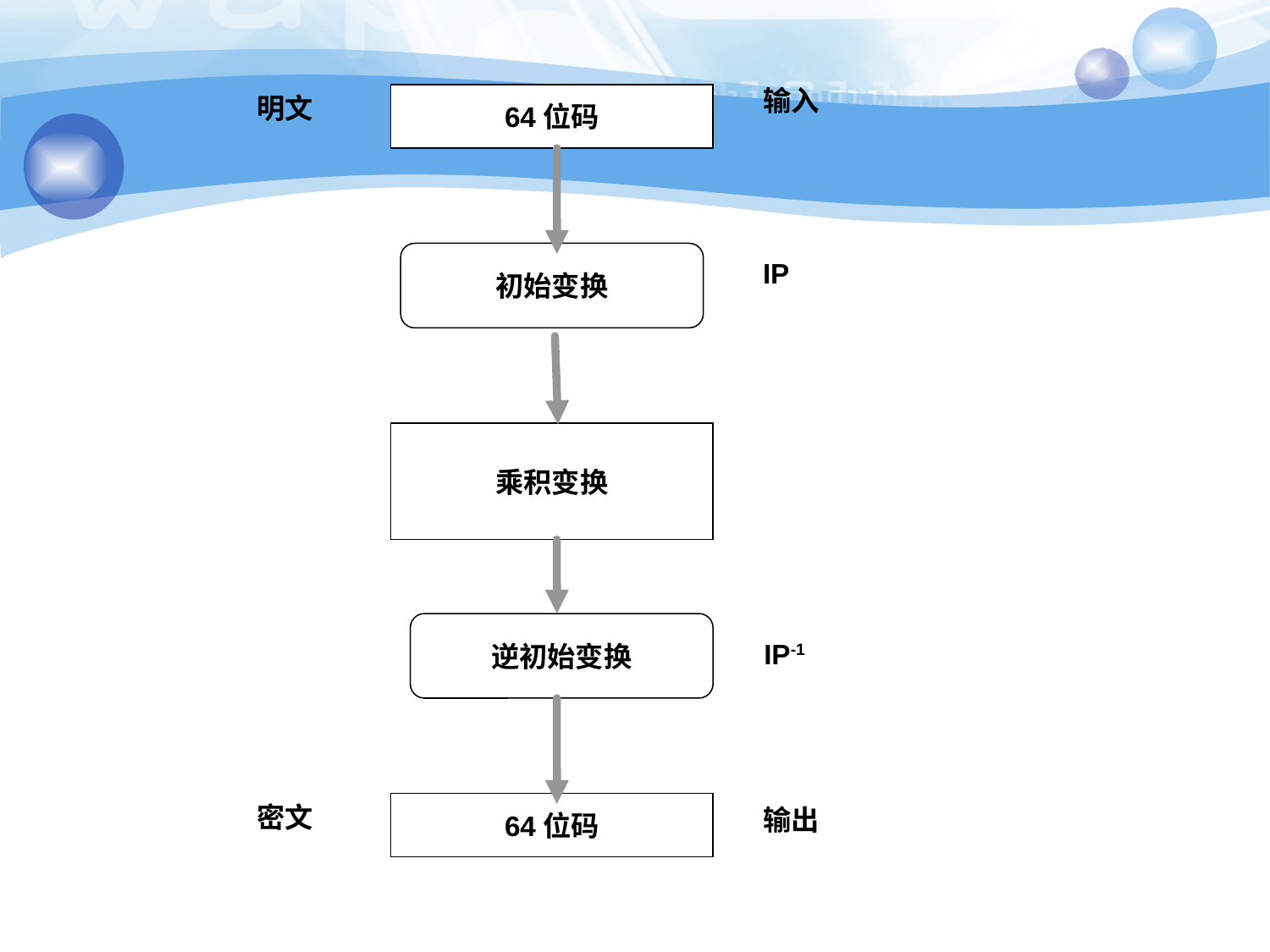

输入
明文
64位码

初始变换
IP

乘积变换

逆初始变换
IP-1

密文
64位码
输出